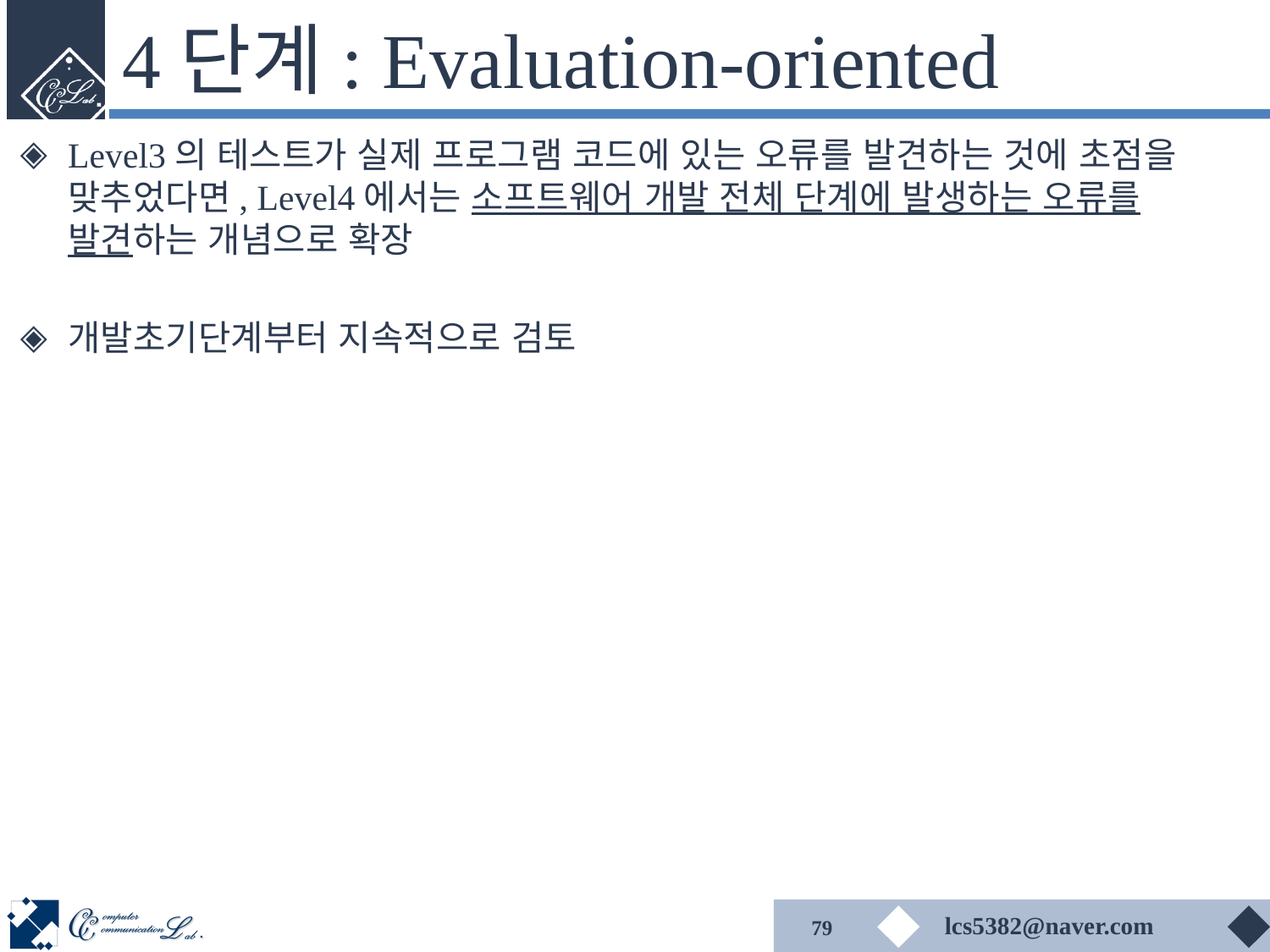

# 4단계: Evaluation-oriented
Level3의 테스트가 실제 프로그램 코드에 있는 오류를 발견하는 것에 초점을 맞추었다면, Level4에서는 소프트웨어 개발 전체 단계에 발생하는 오류를 발견하는 개념으로 확장

개발초기단계부터 지속적으로 검토